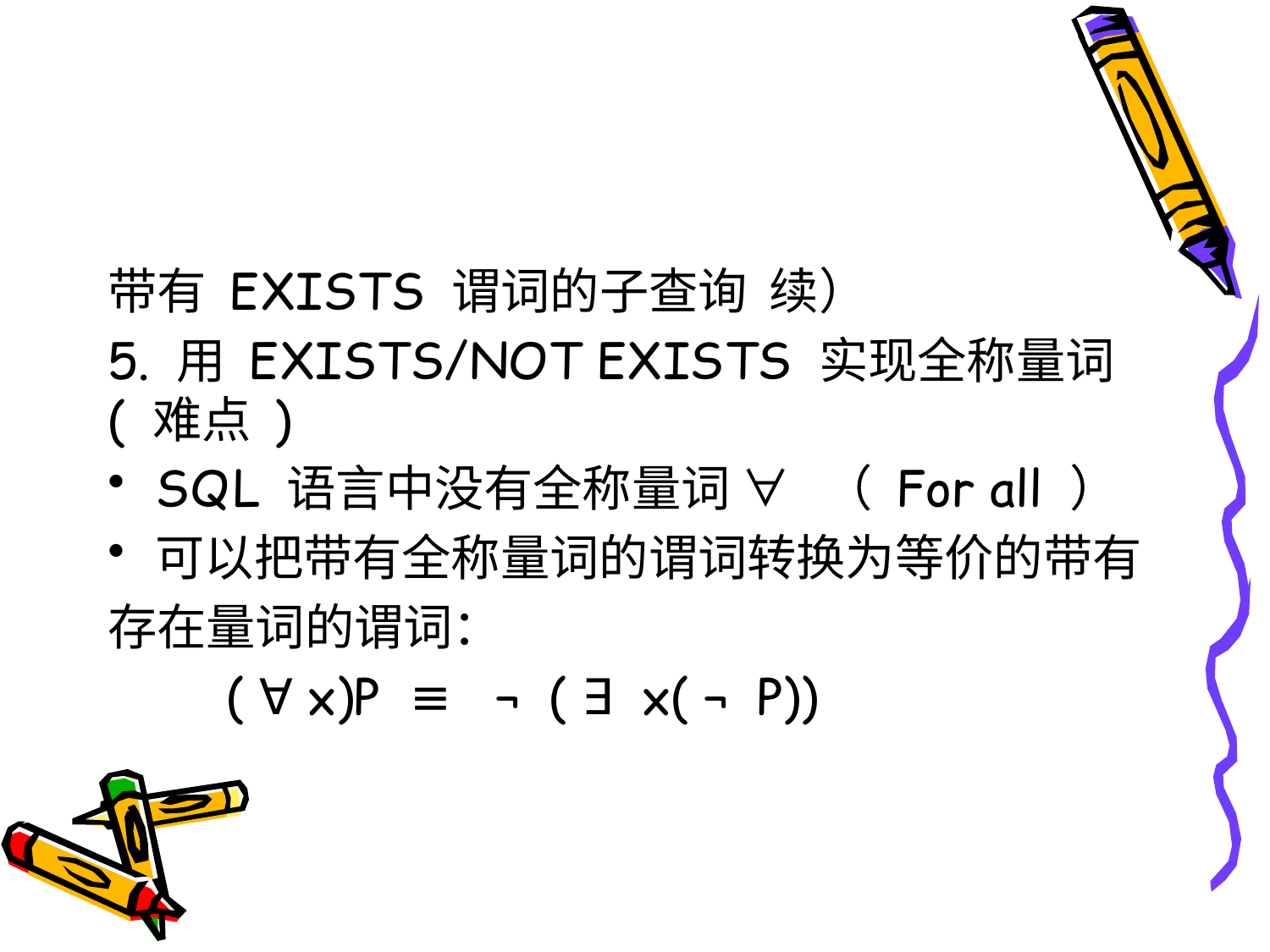

#
带有 EXISTS 谓词的子查询  续）
5. 用 EXISTS/NOT EXISTS 实现全称量词 ( 难点 )
SQL 语言中没有全称量词 ∀   （ For all ）
可以把带有全称量词的谓词转换为等价的带有
存在量词的谓词：
        ( ∀ x)P  ≡   ¬  ( ∃  x( ¬  P))